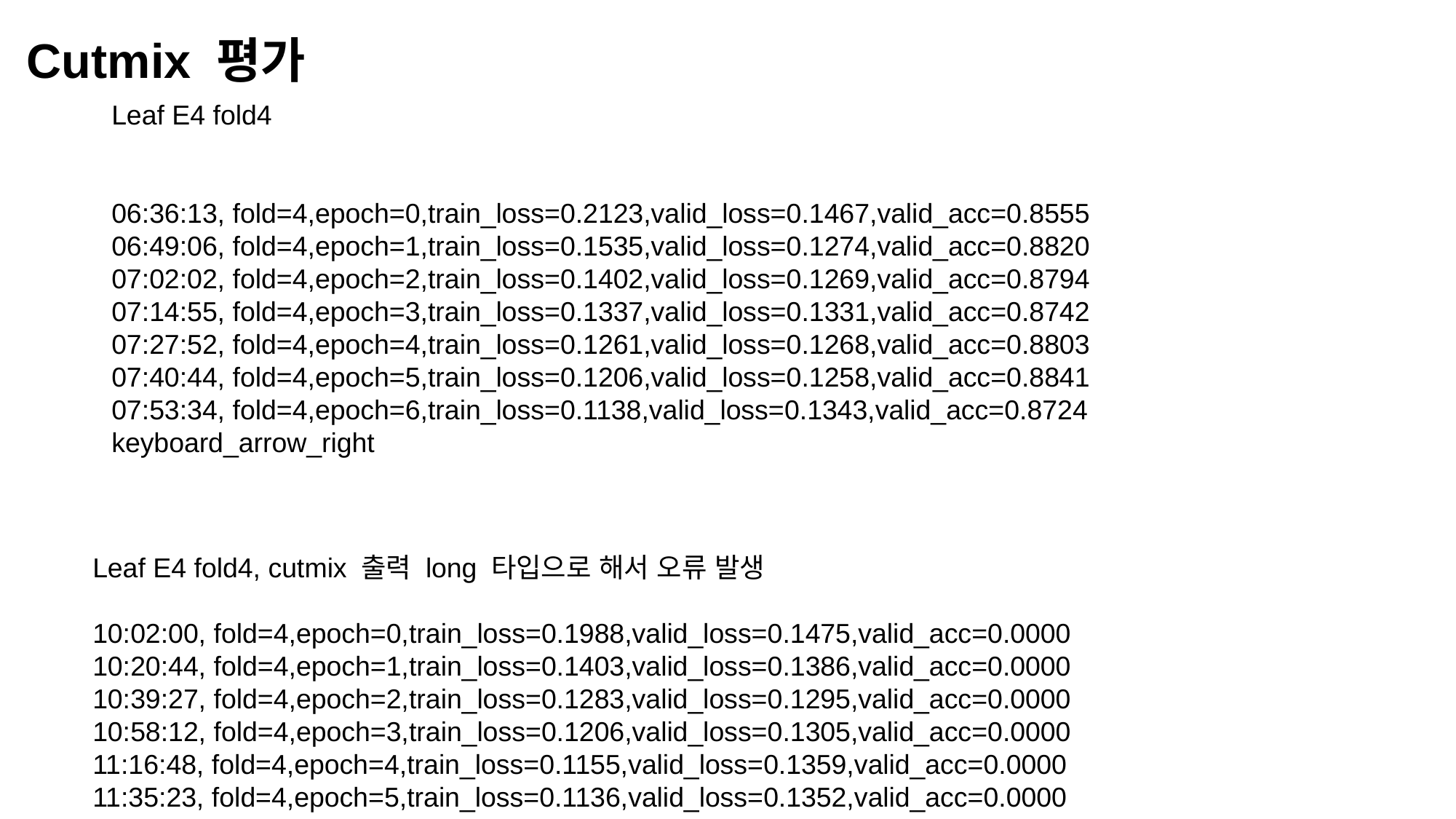

Cutmix 평가
Leaf E4 fold4

06:36:13, fold=4,epoch=0,train_loss=0.2123,valid_loss=0.1467,valid_acc=0.8555
06:49:06, fold=4,epoch=1,train_loss=0.1535,valid_loss=0.1274,valid_acc=0.8820
07:02:02, fold=4,epoch=2,train_loss=0.1402,valid_loss=0.1269,valid_acc=0.8794
07:14:55, fold=4,epoch=3,train_loss=0.1337,valid_loss=0.1331,valid_acc=0.8742
07:27:52, fold=4,epoch=4,train_loss=0.1261,valid_loss=0.1268,valid_acc=0.8803
07:40:44, fold=4,epoch=5,train_loss=0.1206,valid_loss=0.1258,valid_acc=0.8841
07:53:34, fold=4,epoch=6,train_loss=0.1138,valid_loss=0.1343,valid_acc=0.8724
keyboard_arrow_right
Leaf E4 fold4, cutmix 출력 long 타입으로 해서 오류 발생

10:02:00, fold=4,epoch=0,train_loss=0.1988,valid_loss=0.1475,valid_acc=0.0000
10:20:44, fold=4,epoch=1,train_loss=0.1403,valid_loss=0.1386,valid_acc=0.0000
10:39:27, fold=4,epoch=2,train_loss=0.1283,valid_loss=0.1295,valid_acc=0.0000
10:58:12, fold=4,epoch=3,train_loss=0.1206,valid_loss=0.1305,valid_acc=0.0000
11:16:48, fold=4,epoch=4,train_loss=0.1155,valid_loss=0.1359,valid_acc=0.0000
11:35:23, fold=4,epoch=5,train_loss=0.1136,valid_loss=0.1352,valid_acc=0.0000